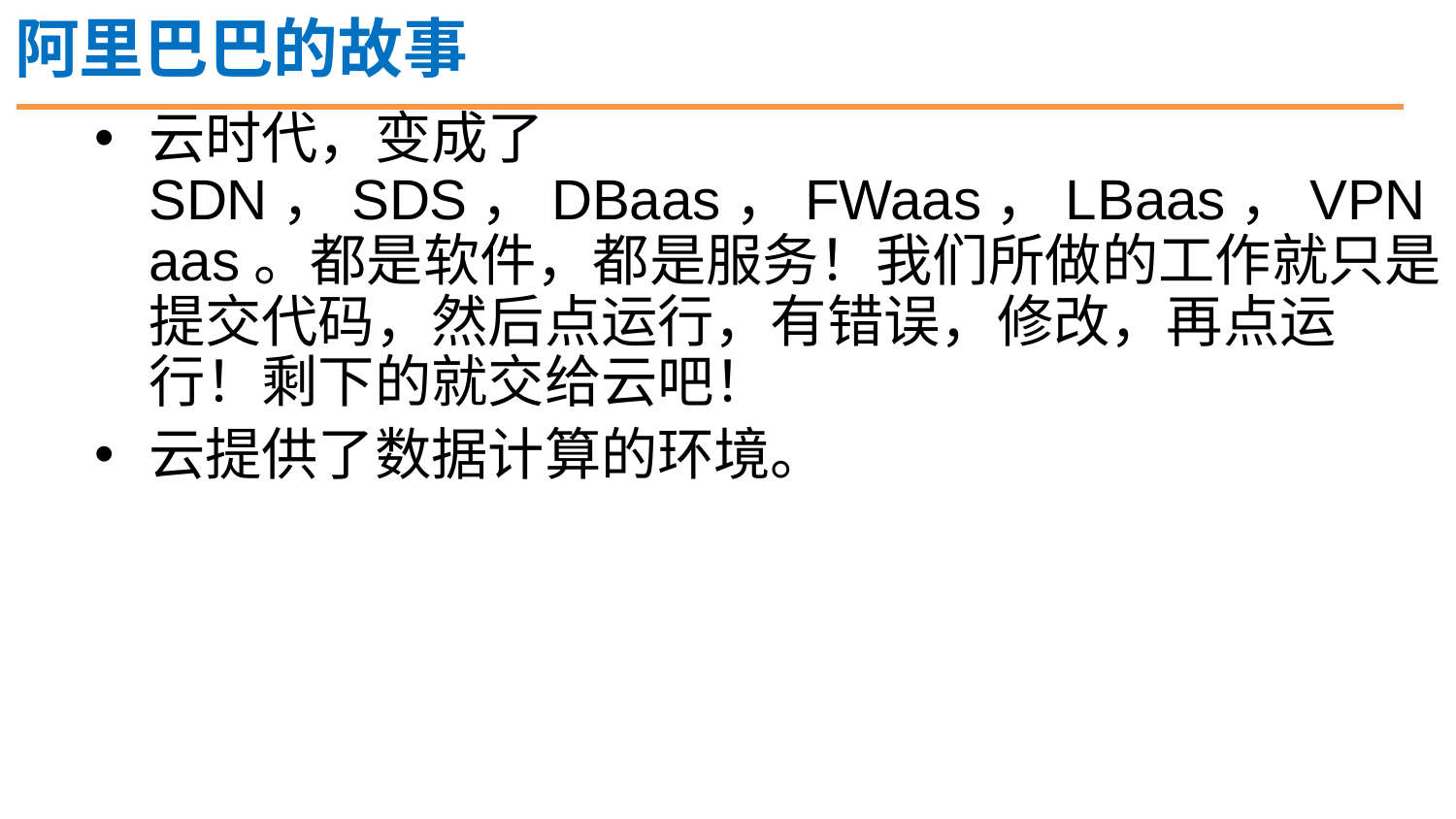

阿里巴巴的故事
云时代，变成了SDN，SDS，DBaas，FWaas，LBaas，VPNaas。都是软件，都是服务！我们所做的工作就只是提交代码，然后点运行，有错误，修改，再点运行！剩下的就交给云吧！
云提供了数据计算的环境。